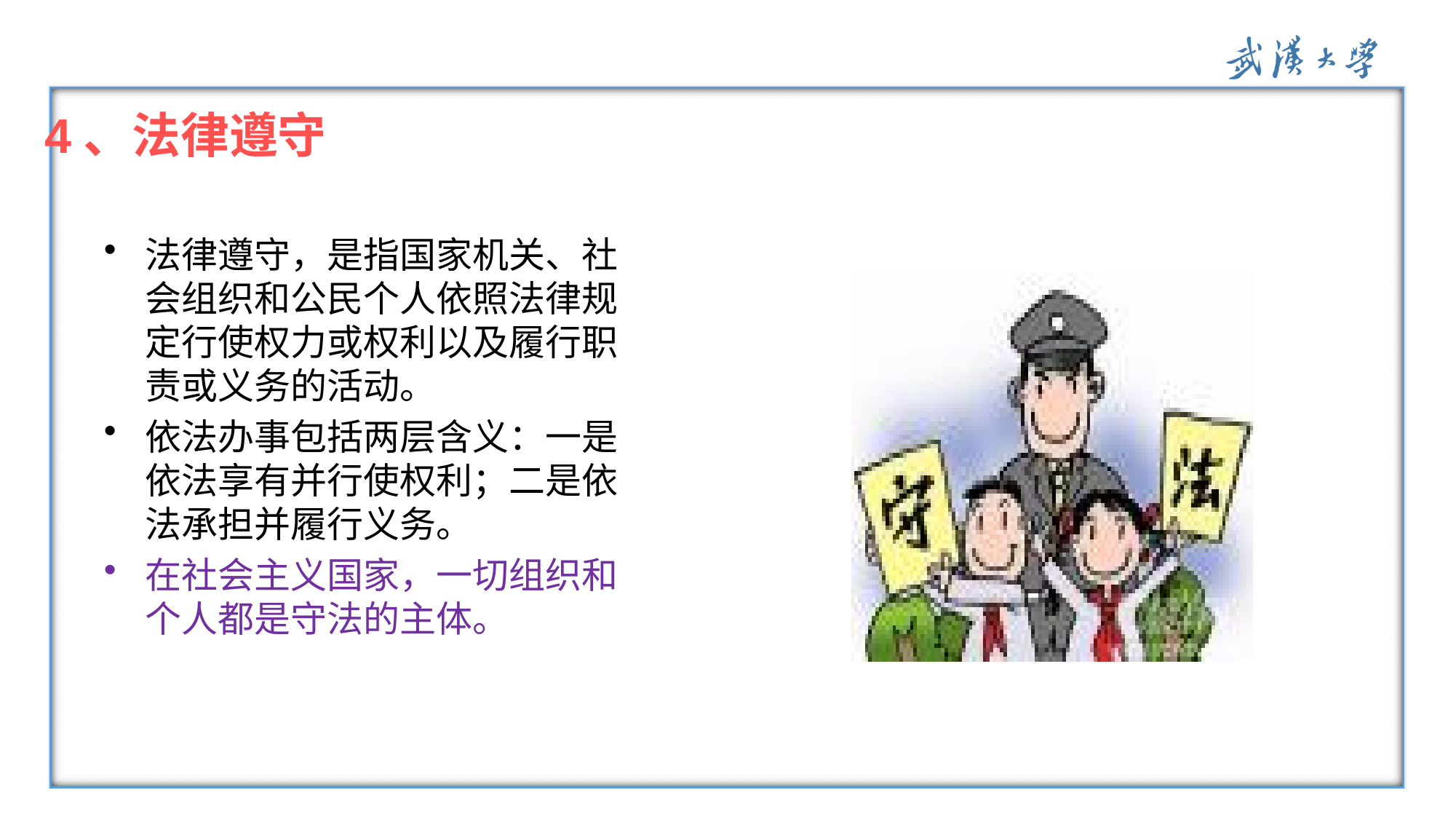

4、法律遵守
法律遵守，是指国家机关、社会组织和公民个人依照法律规定行使权力或权利以及履行职责或义务的活动。
依法办事包括两层含义：一是依法享有并行使权利；二是依法承担并履行义务。
在社会主义国家，一切组织和个人都是守法的主体。